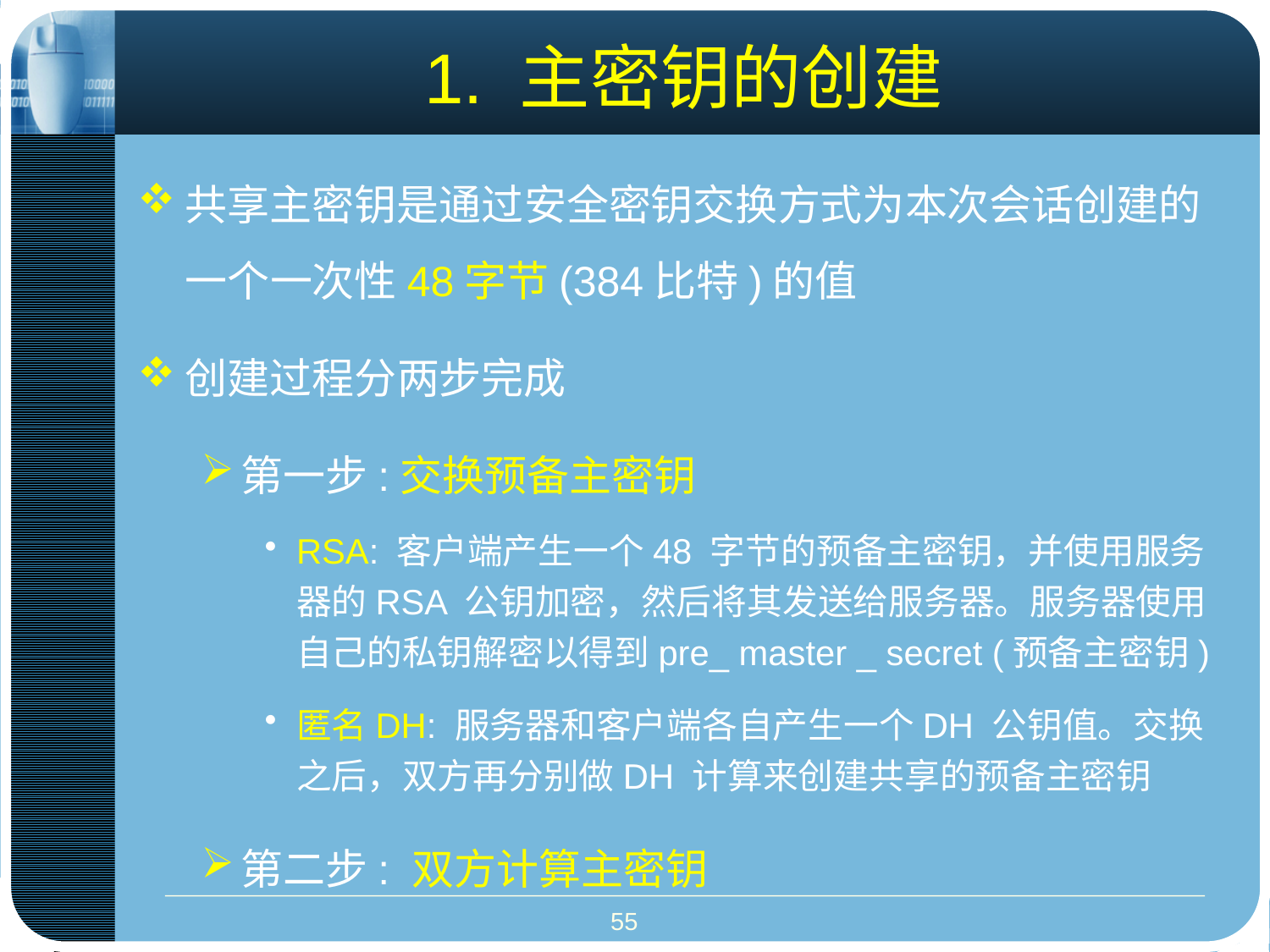

# 1. 主密钥的创建
共享主密钥是通过安全密钥交换方式为本次会话创建的一个一次性48字节(384比特)的值
创建过程分两步完成
第一步:交换预备主密钥
RSA: 客户端产生一个48 字节的预备主密钥，并使用服务器的RSA 公钥加密，然后将其发送给服务器。服务器使用自己的私钥解密以得到pre_ master _ secret (预备主密钥)
匿名DH: 服务器和客户端各自产生一个DH 公钥值。交换之后，双方再分别做DH 计算来创建共享的预备主密钥
第二步: 双方计算主密钥
55